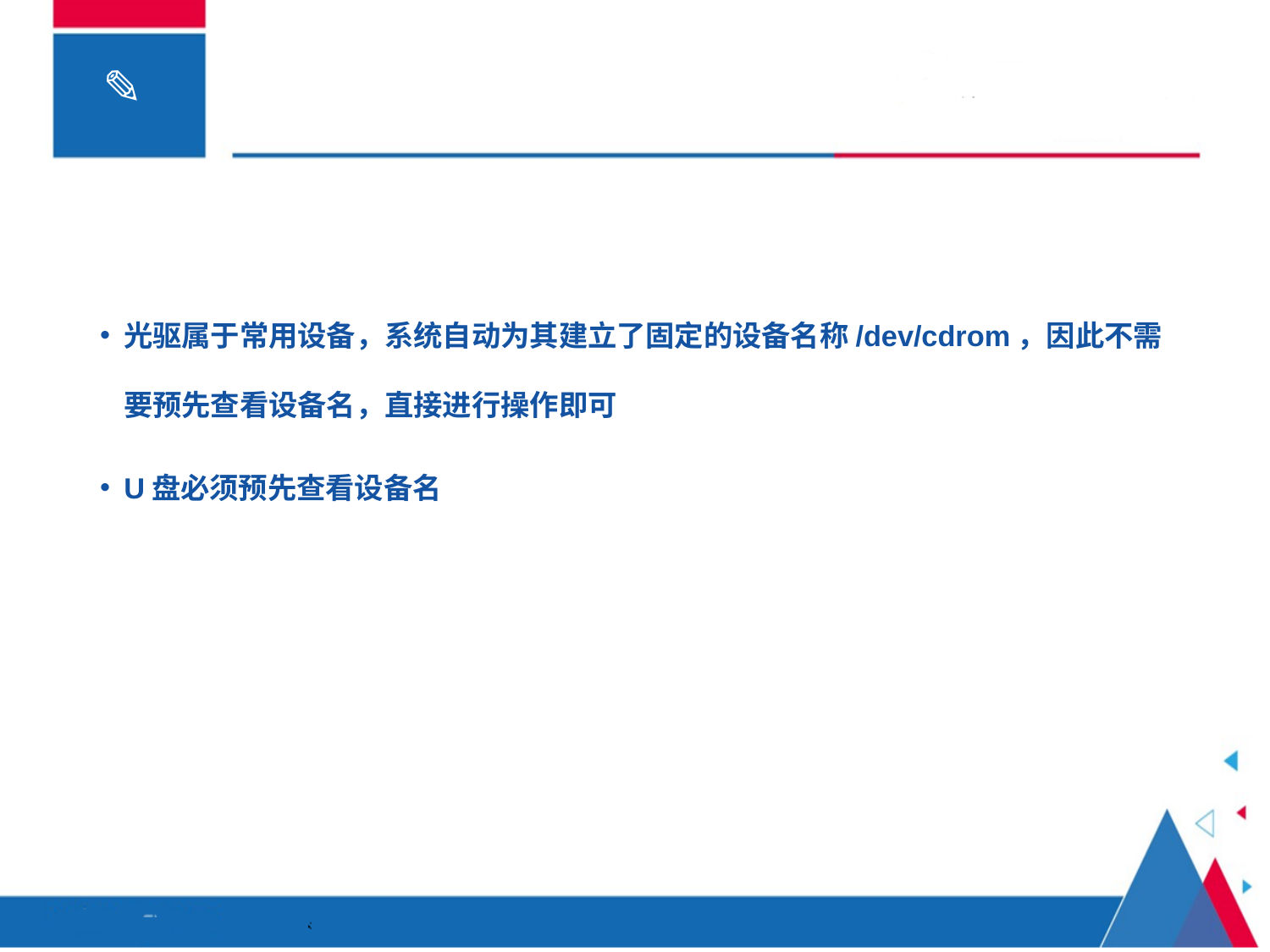

#
光驱属于常用设备，系统自动为其建立了固定的设备名称/dev/cdrom，因此不需要预先查看设备名，直接进行操作即可
U盘必须预先查看设备名